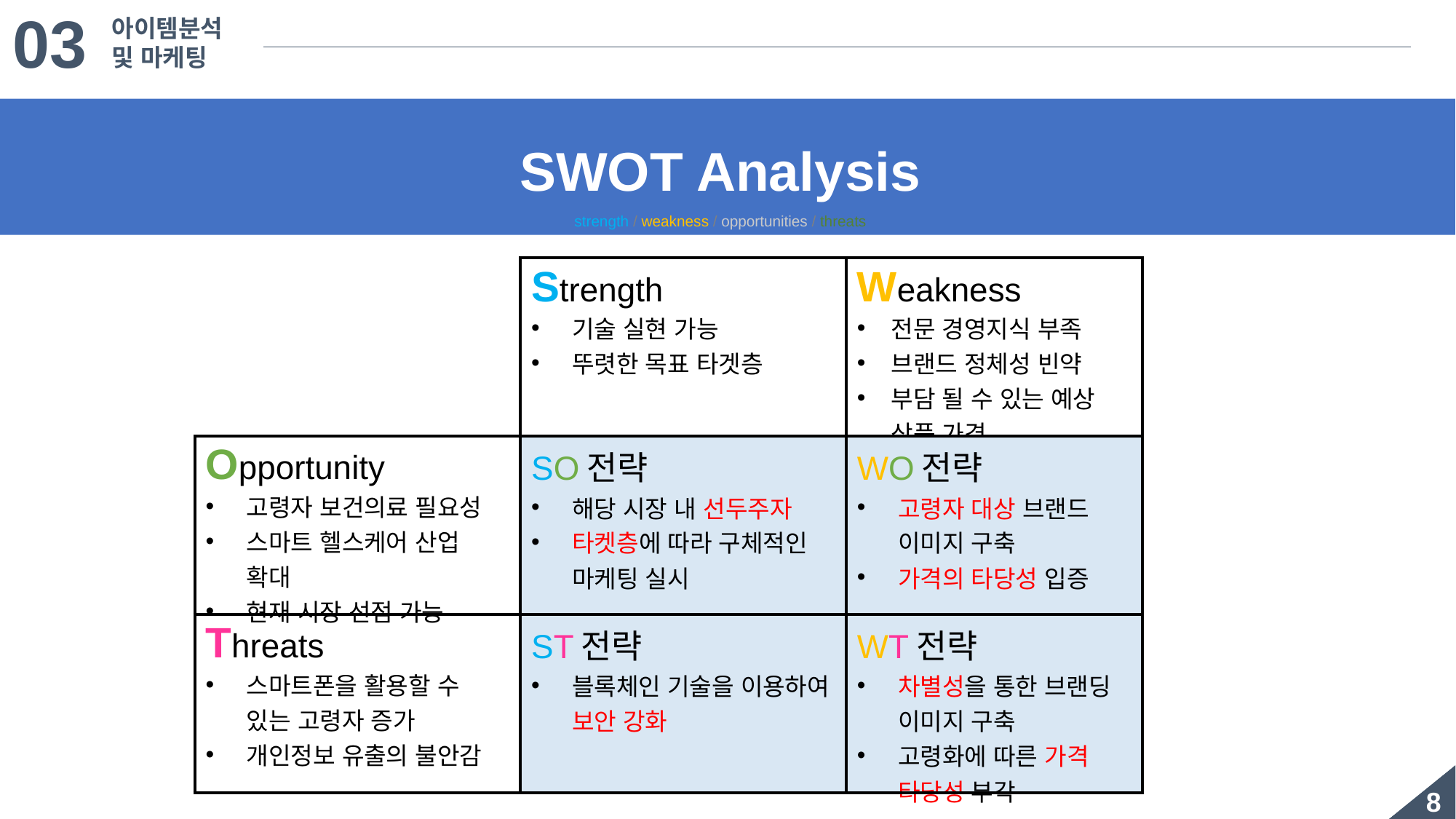

03
아이템분석
및 마케팅
SWOT Analysis
strength / weakness / opportunities / threats
|  | Strength 기술 실현 가능 뚜렷한 목표 타겟층 | Weakness 전문 경영지식 부족 브랜드 정체성 빈약 부담 될 수 있는 예상 상품 가격 |
| --- | --- | --- |
| Opportunity 고령자 보건의료 필요성 스마트 헬스케어 산업 확대 현재 시장 선점 가능 | SO전략 해당 시장 내 선두주자 타켓층에 따라 구체적인 마케팅 실시 | WO전략 고령자 대상 브랜드 이미지 구축 가격의 타당성 입증 |
| Threats 스마트폰을 활용할 수 있는 고령자 증가 개인정보 유출의 불안감 | ST전략 블록체인 기술을 이용하여 보안 강화 | WT전략 차별성을 통한 브랜딩 이미지 구축 고령화에 따른 가격 타당성 부각 |
8